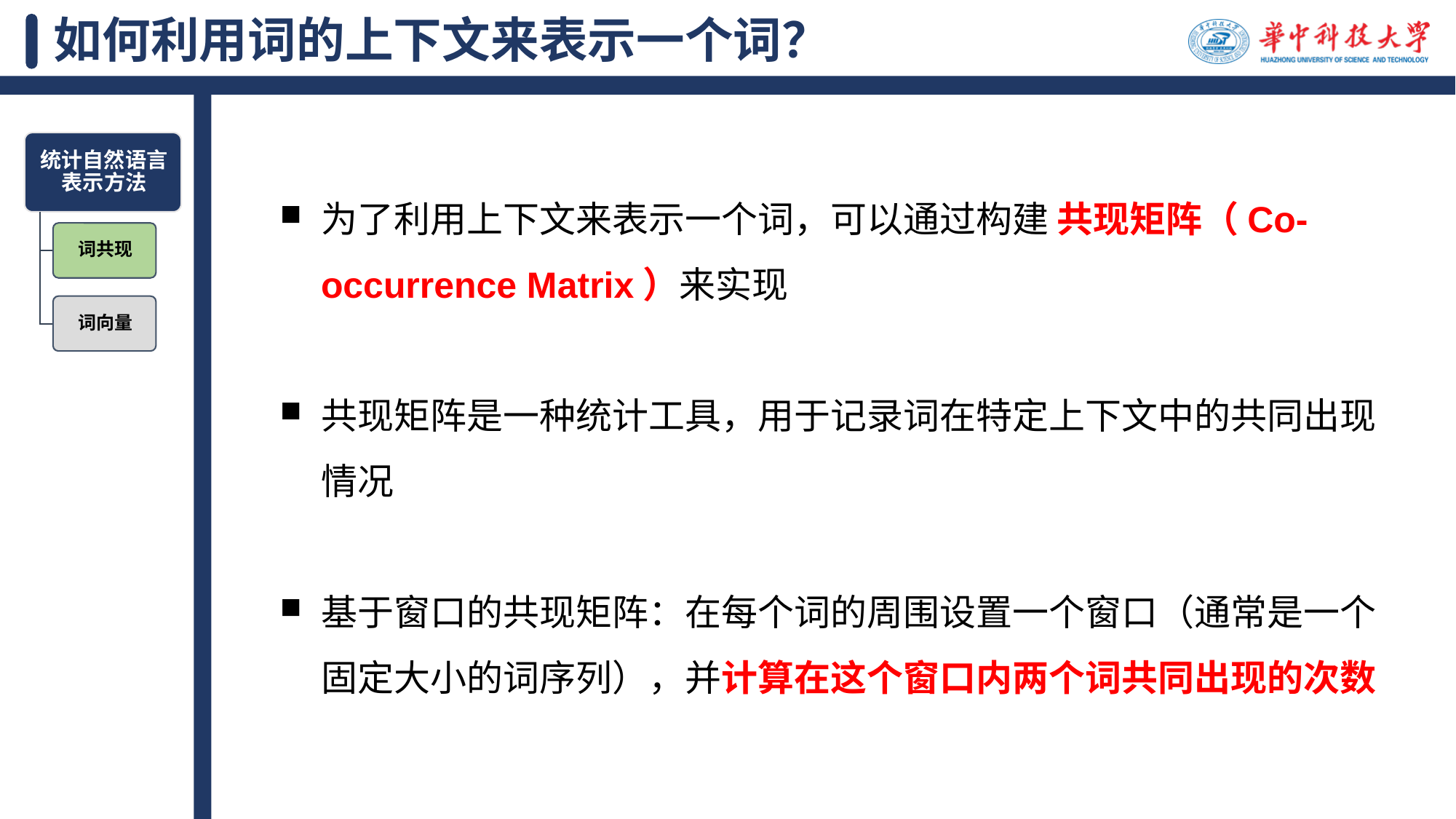

# 如何利用词的上下文来表示一个词？
统计自然语言表示方法
词共现
词向量
为了利用上下文来表示一个词，可以通过构建 共现矩阵（Co-occurrence Matrix）来实现

共现矩阵是一种统计工具，用于记录词在特定上下文中的共同出现情况

基于窗口的共现矩阵：在每个词的周围设置一个窗口（通常是一个固定大小的词序列），并计算在这个窗口内两个词共同出现的次数